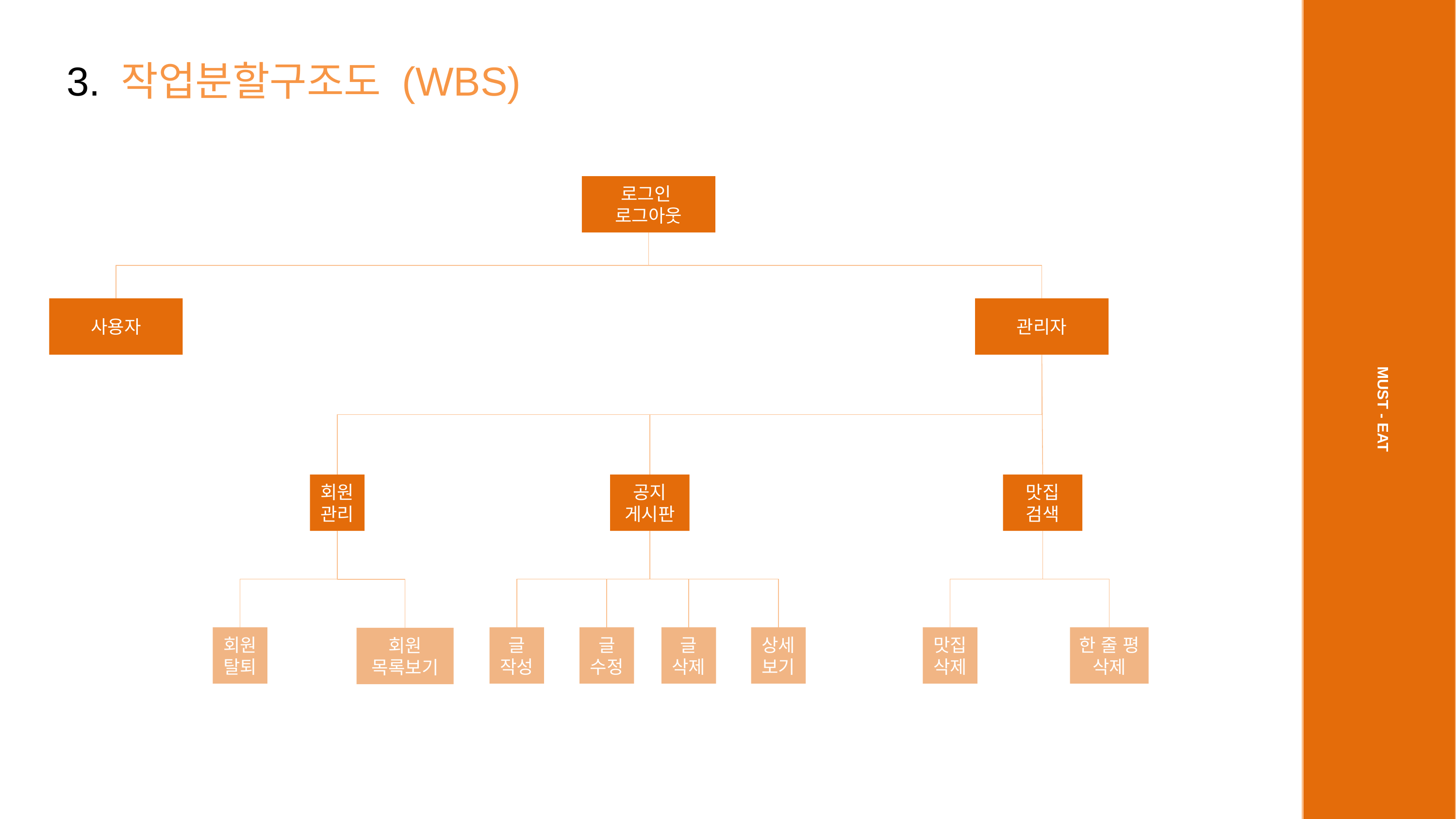

3. 작업분할구조도 (WBS)
로그인
로그아웃
사용자
관리자
MUST - EAT
맛집
검색
회원관리
공지
게시판
글 삭제
상세보기
맛집 삭제
한 줄 평 삭제
글 수정
회원탈퇴
글
작성
회원
목록보기